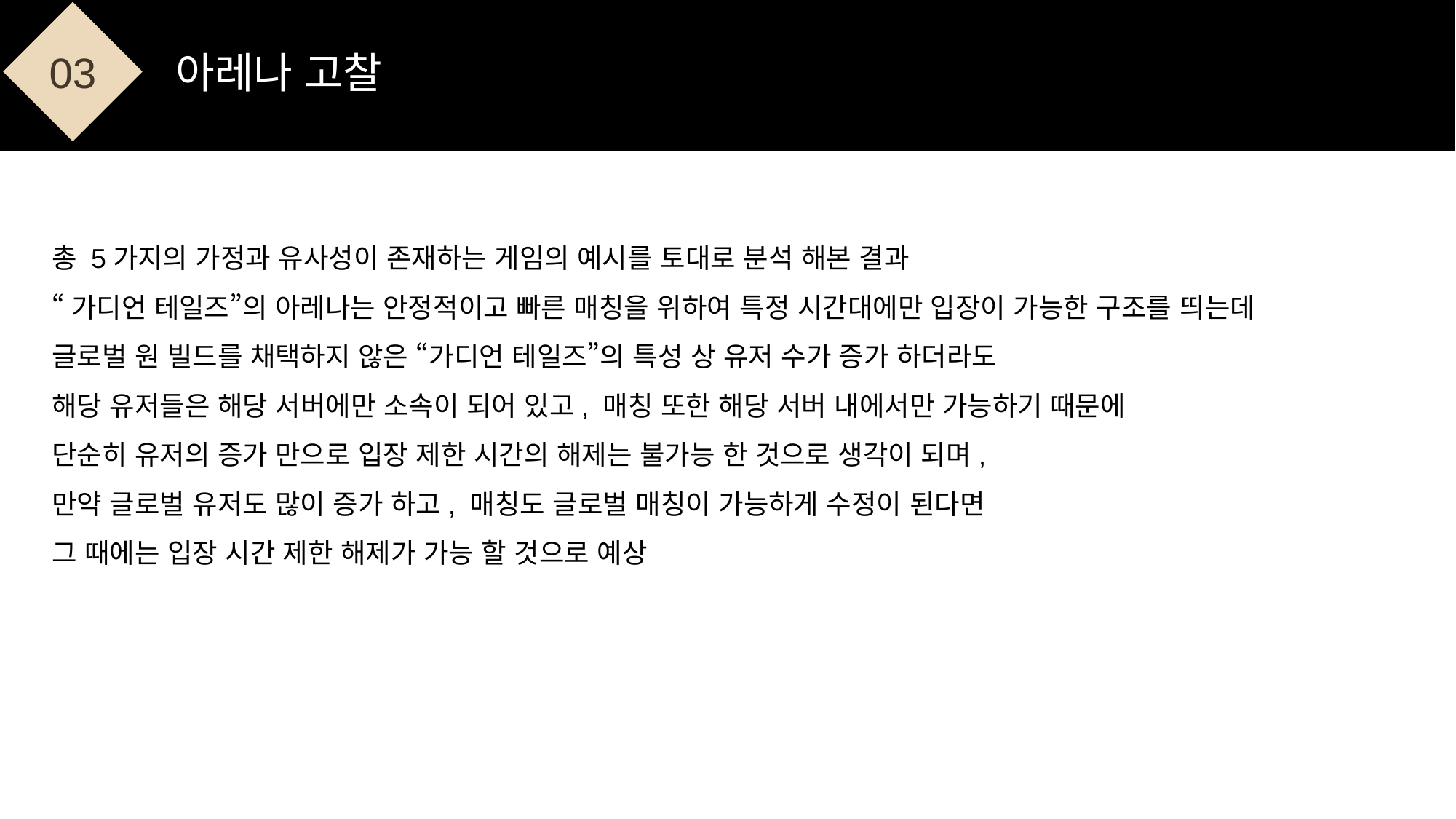

03
아레나 고찰
총 5가지의 가정과 유사성이 존재하는 게임의 예시를 토대로 분석 해본 결과
“가디언 테일즈”의 아레나는 안정적이고 빠른 매칭을 위하여 특정 시간대에만 입장이 가능한 구조를 띄는데
글로벌 원 빌드를 채택하지 않은 “가디언 테일즈”의 특성 상 유저 수가 증가 하더라도
해당 유저들은 해당 서버에만 소속이 되어 있고, 매칭 또한 해당 서버 내에서만 가능하기 때문에
단순히 유저의 증가 만으로 입장 제한 시간의 해제는 불가능 한 것으로 생각이 되며,
만약 글로벌 유저도 많이 증가 하고, 매칭도 글로벌 매칭이 가능하게 수정이 된다면
그 때에는 입장 시간 제한 해제가 가능 할 것으로 예상